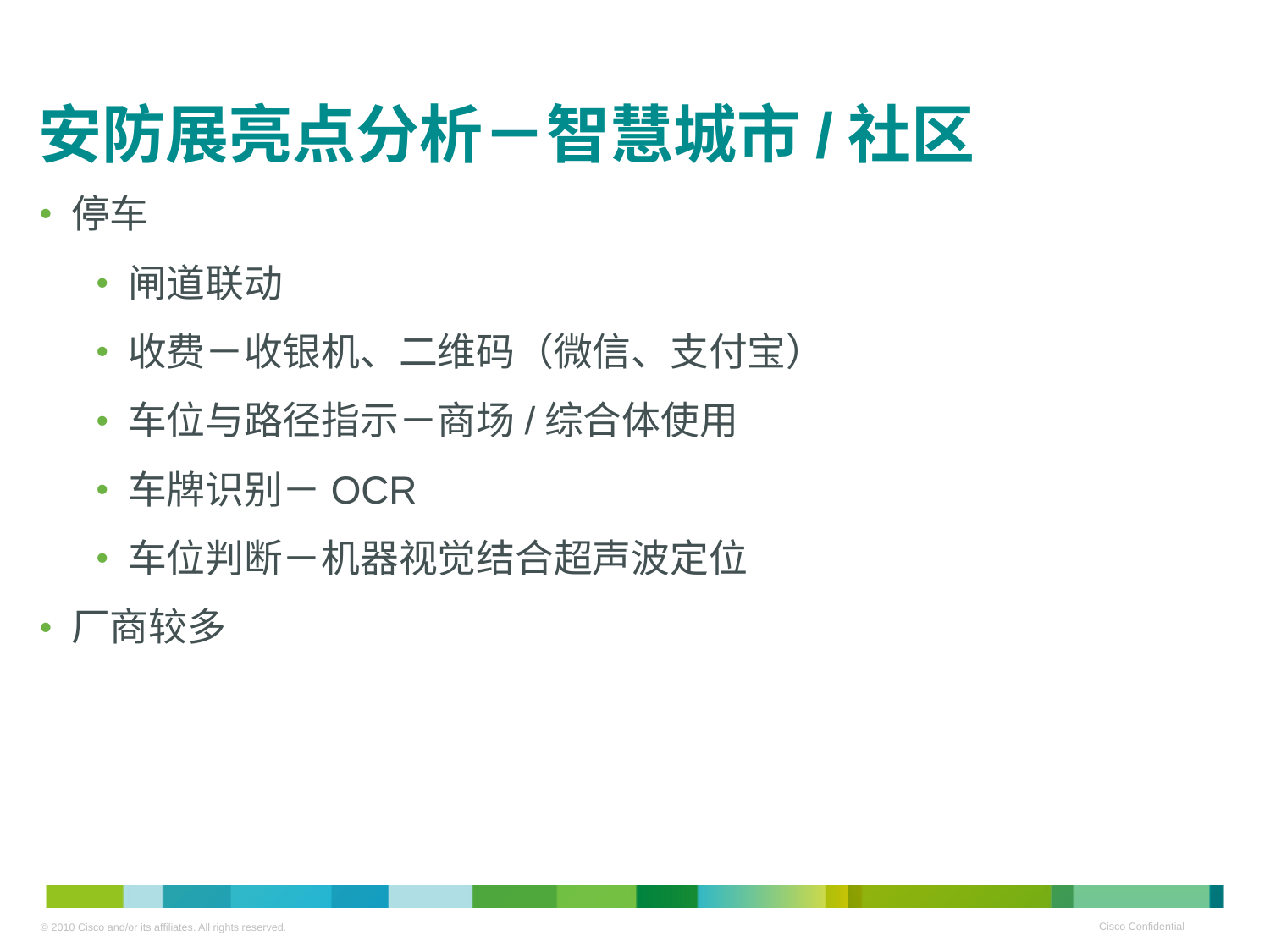

# 安防展亮点分析－智慧城市/社区
停车
闸道联动
收费－收银机、二维码（微信、支付宝）
车位与路径指示－商场/综合体使用
车牌识别－OCR
车位判断－机器视觉结合超声波定位
厂商较多
12